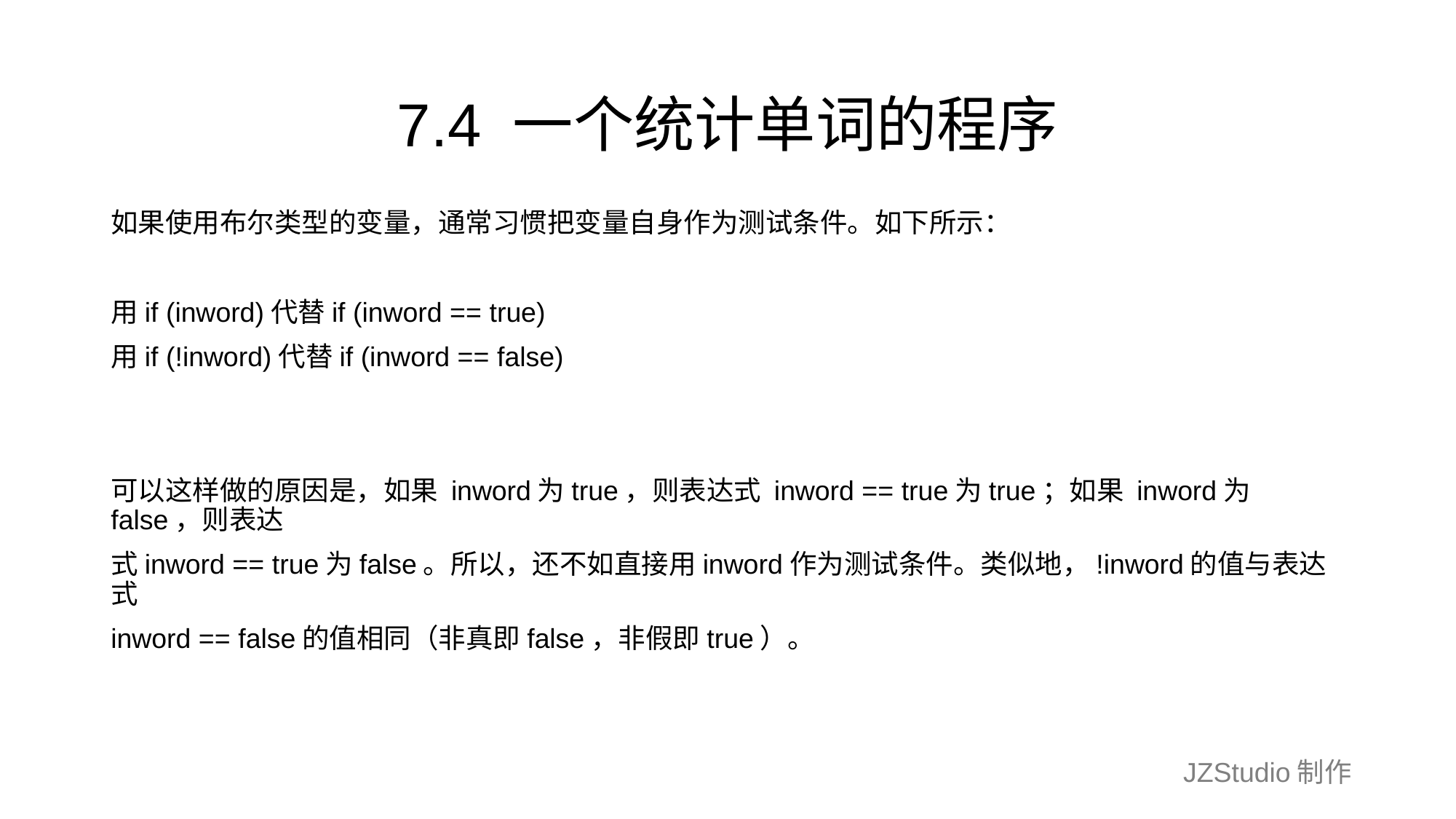

# 7.4 一个统计单词的程序
如果使用布尔类型的变量，通常习惯把变量自身作为测试条件。如下所示：

用if (inword)代替if (inword == true)
用if (!inword)代替if (inword == false)

可以这样做的原因是，如果 inword为true，则表达式 inword == true为true；如果 inword为false，则表达
式inword == true为false。所以，还不如直接用inword作为测试条件。类似地，!inword的值与表达式
inword == false的值相同（非真即false，非假即true）。